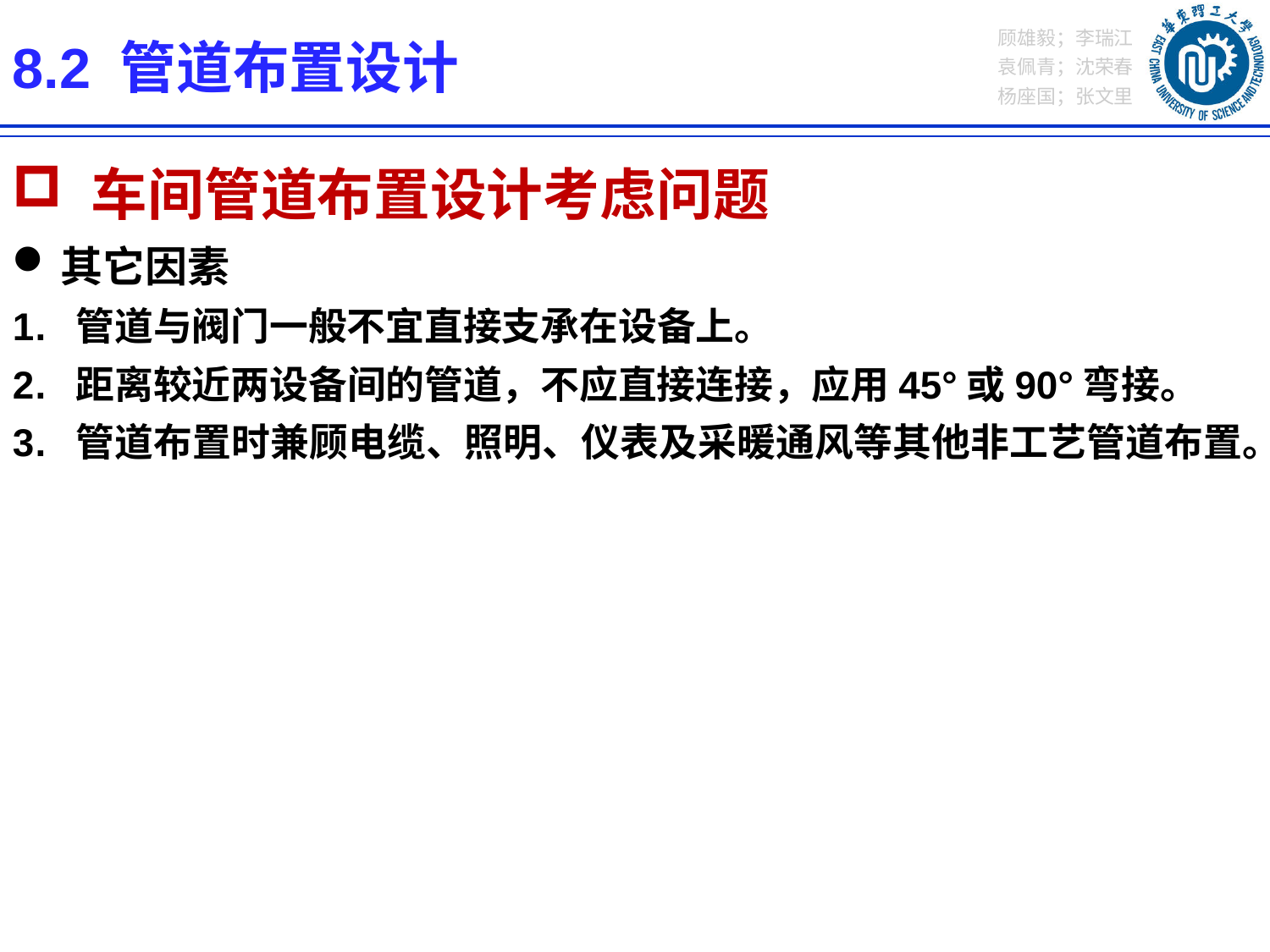

8.2 管道布置设计
 车间管道布置设计考虑问题
其它因素
管道与阀门一般不宜直接支承在设备上。
距离较近两设备间的管道，不应直接连接，应用45°或90°弯接。
管道布置时兼顾电缆、照明、仪表及采暖通风等其他非工艺管道布置。